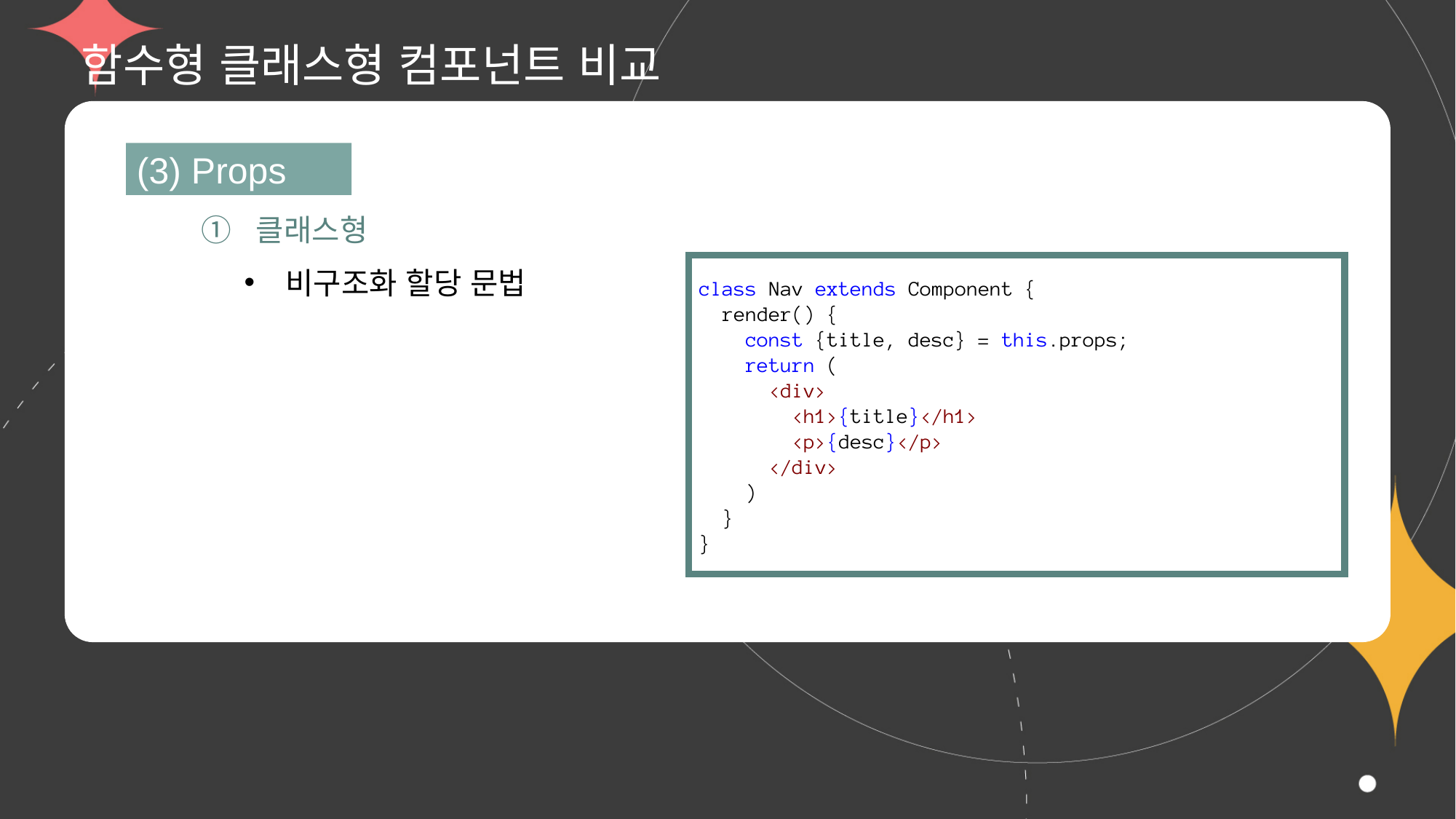

# 함수형 클래스형 컴포넌트 비교
(3) Props
①  클래스형
비구조화 할당 문법
class Nav extends Component {
  render() {
    const {title, desc} = this.props;
    return (
      <div>
        <h1>{title}</h1>
        <p>{desc}</p>
      </div>
    )
  }
}